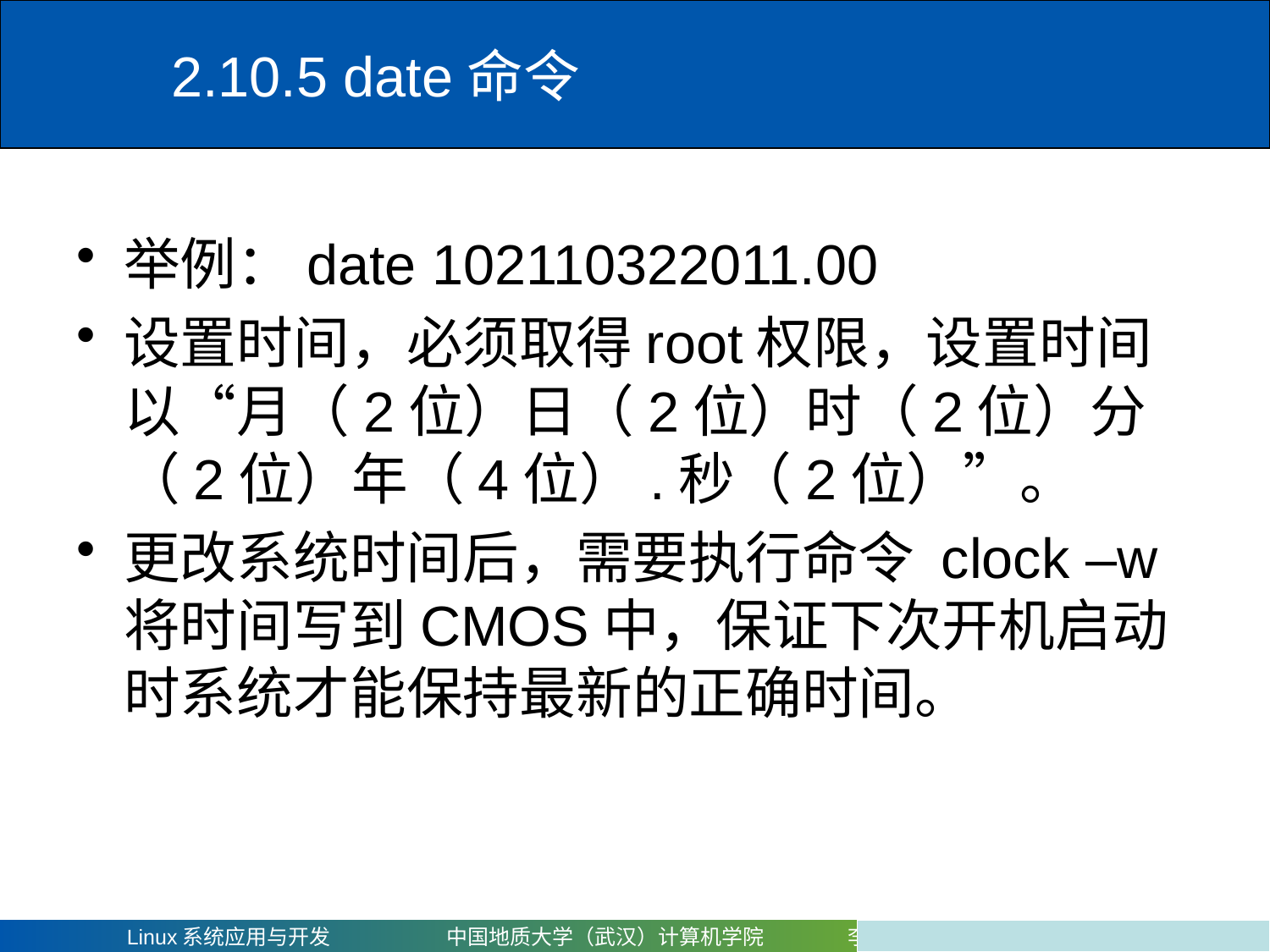

# 2.10.5 date命令
举例：date 102110322011.00
设置时间，必须取得root权限，设置时间以“月（2位）日（2位）时（2位）分（2位）年（4位）.秒（2位）”。
更改系统时间后，需要执行命令 clock –w将时间写到CMOS中，保证下次开机启动时系统才能保持最新的正确时间。